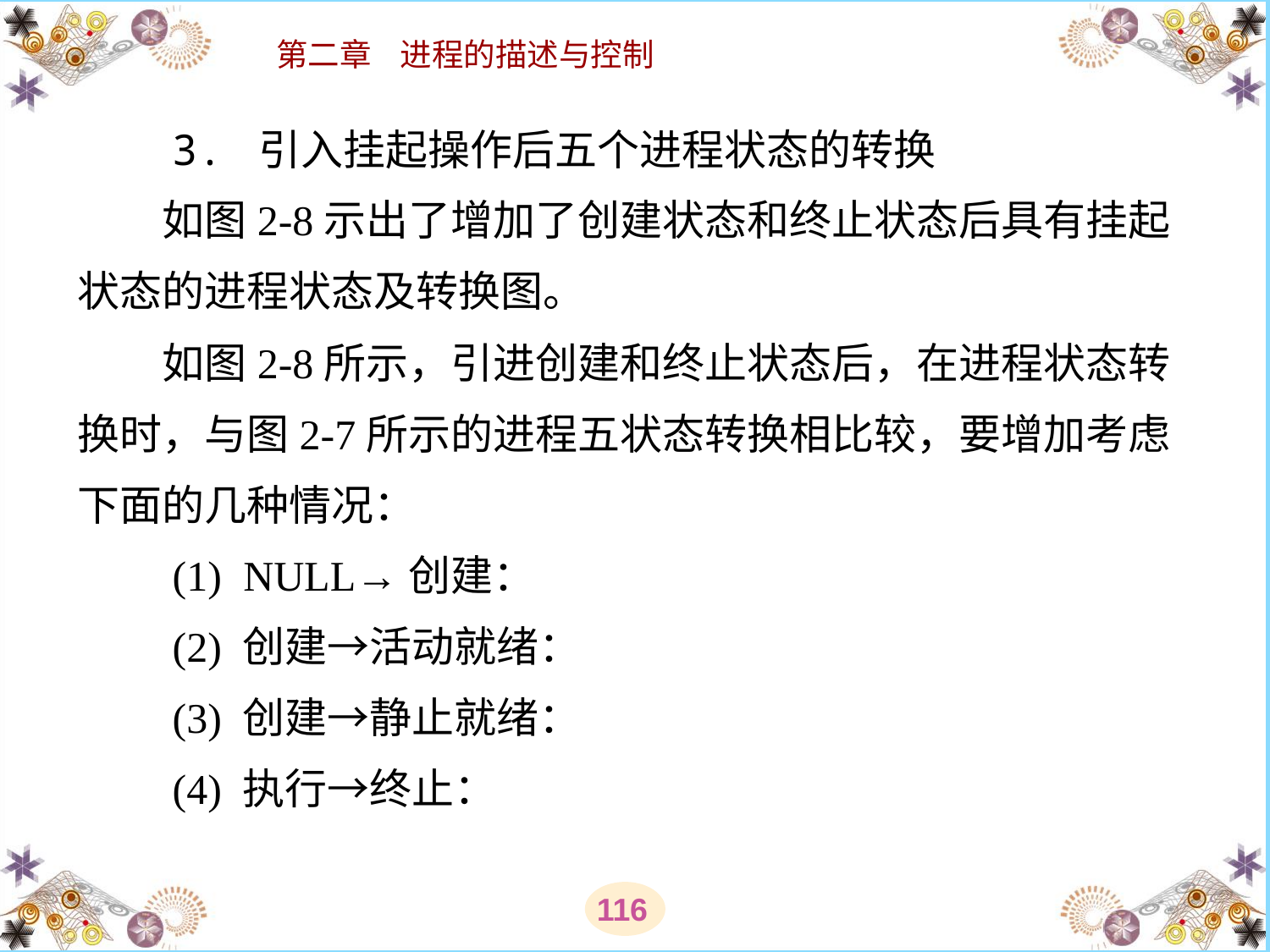

# 3. 引入挂起操作后五个进程状态的转换 　　如图2-8示出了增加了创建状态和终止状态后具有挂起状态的进程状态及转换图。 　　如图2-8所示，引进创建和终止状态后，在进程状态转换时，与图2-7所示的进程五状态转换相比较，要增加考虑下面的几种情况： 　　(1)  NULL→创建： 　　(2) 创建→活动就绪： 　　(3) 创建→静止就绪： 　　(4) 执行→终止：